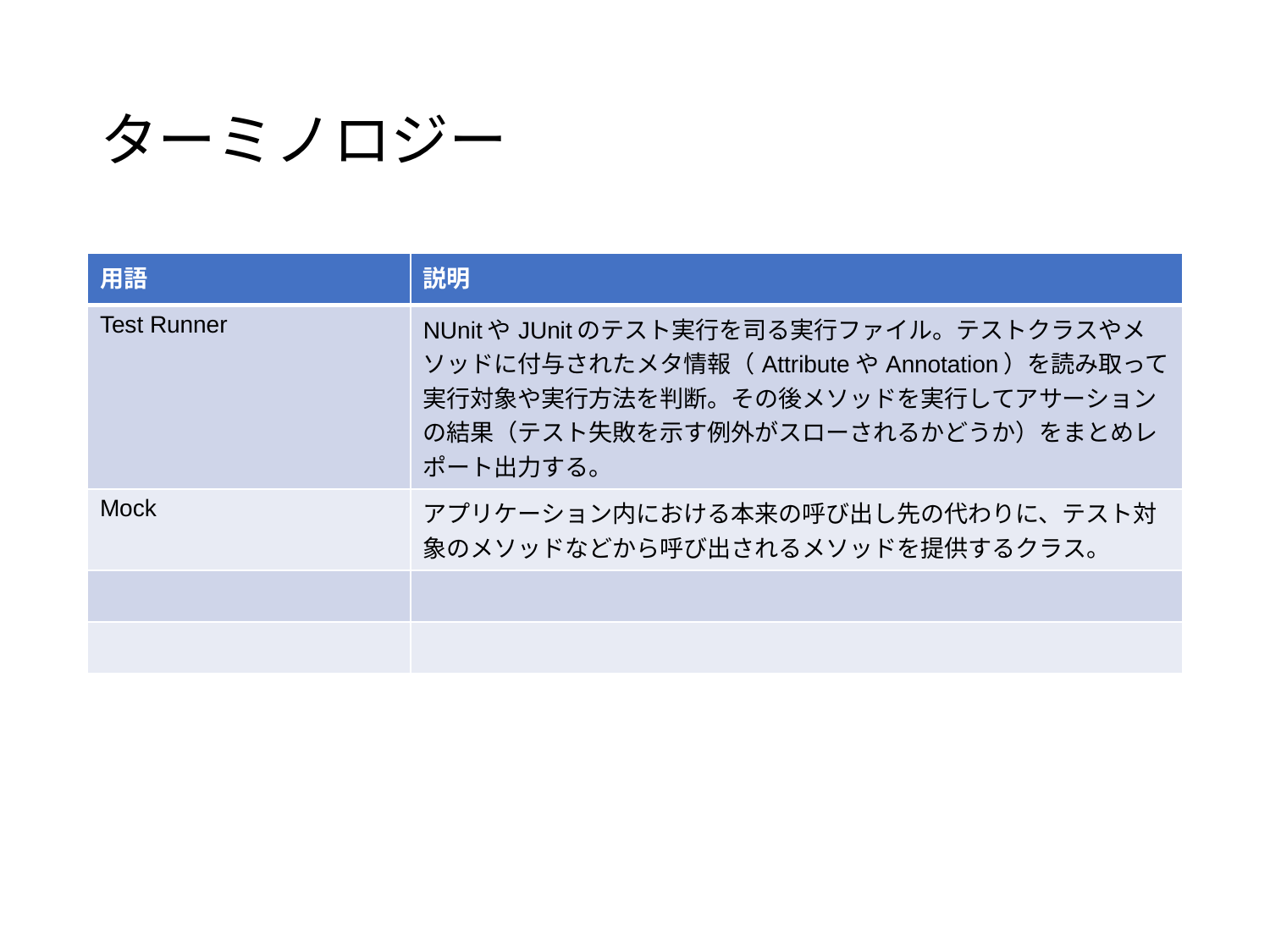

# ターミノロジー
| 用語 | 説明 |
| --- | --- |
| Test Runner | NUnitやJUnitのテスト実行を司る実行ファイル。テストクラスやメソッドに付与されたメタ情報（AttributeやAnnotation）を読み取って実行対象や実行方法を判断。その後メソッドを実行してアサーションの結果（テスト失敗を示す例外がスローされるかどうか）をまとめレポート出力する。 |
| Mock | アプリケーション内における本来の呼び出し先の代わりに、テスト対象のメソッドなどから呼び出されるメソッドを提供するクラス。 |
|  |  |
|  |  |